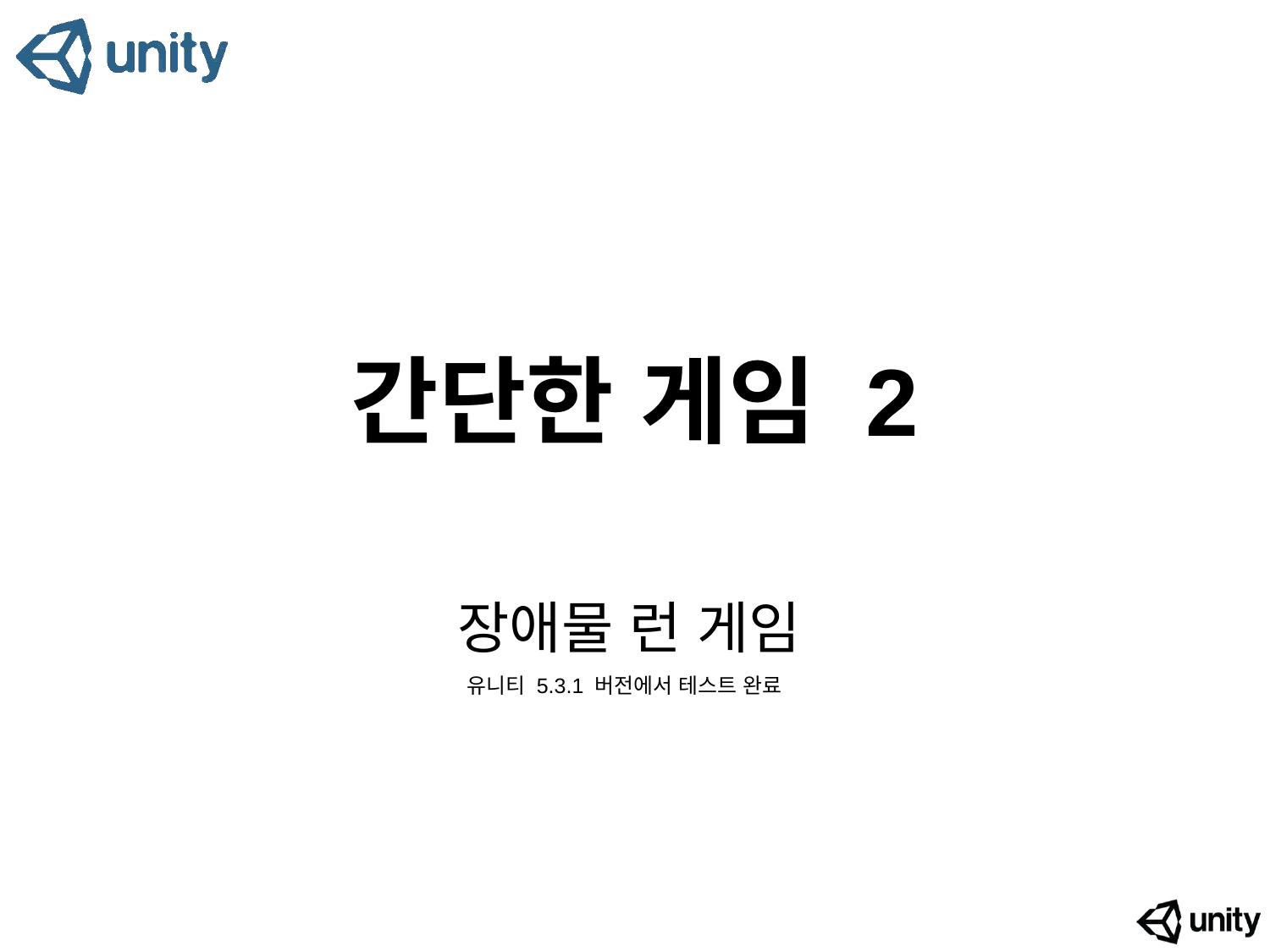

# 간단한 게임 2
장애물 런 게임
유니티 5.3.1 버전에서 테스트 완료